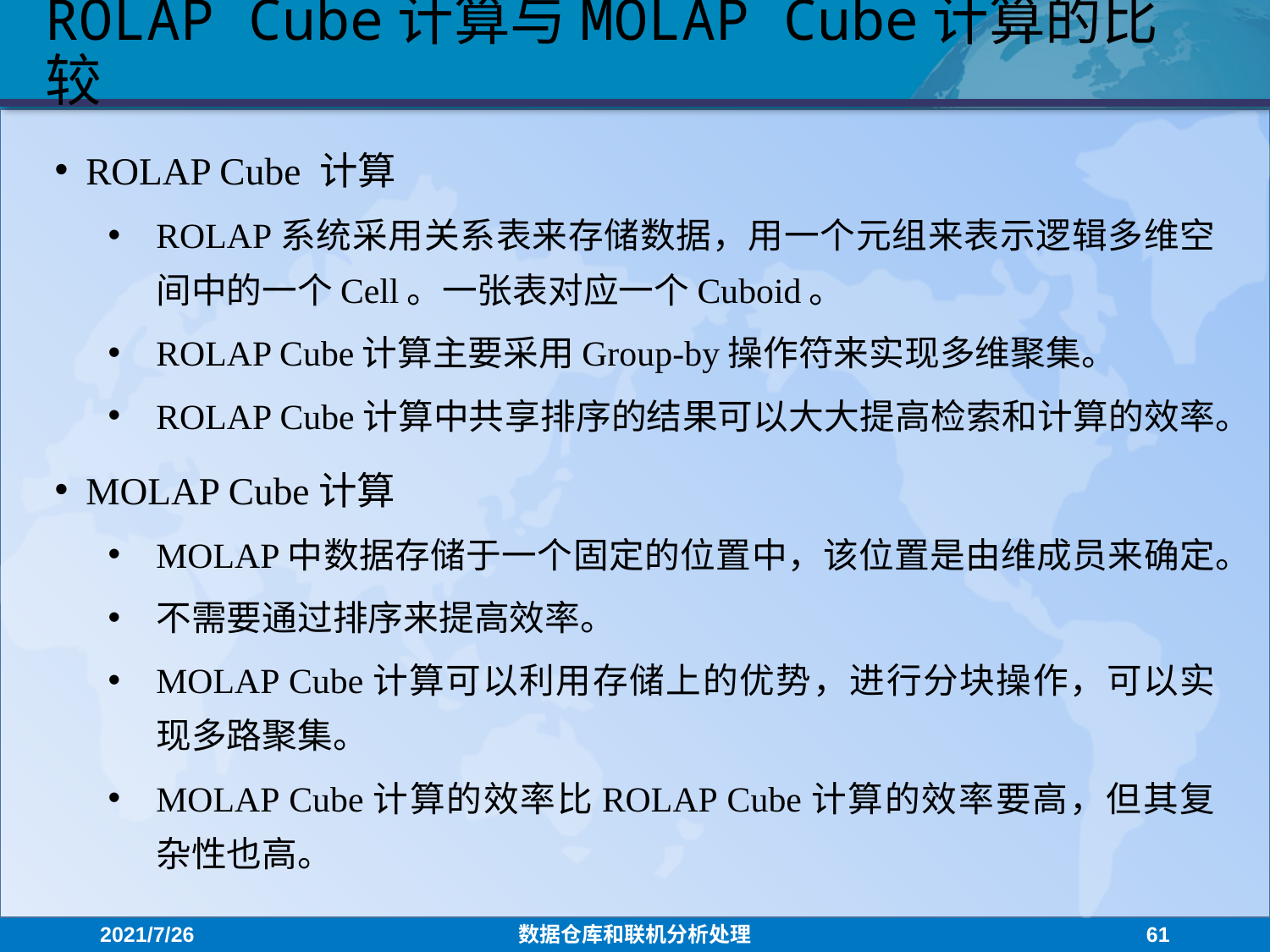

ROLAP Cube计算与MOLAP Cube计算的比较
ROLAP Cube 计算
ROLAP系统采用关系表来存储数据，用一个元组来表示逻辑多维空间中的一个Cell。一张表对应一个Cuboid。
ROLAP Cube计算主要采用Group-by操作符来实现多维聚集。
ROLAP Cube计算中共享排序的结果可以大大提高检索和计算的效率。
MOLAP Cube计算
MOLAP中数据存储于一个固定的位置中，该位置是由维成员来确定。
不需要通过排序来提高效率。
MOLAP Cube计算可以利用存储上的优势，进行分块操作，可以实现多路聚集。
MOLAP Cube计算的效率比ROLAP Cube计算的效率要高，但其复杂性也高。

2021/7/26
数据仓库和联机分析处理
61